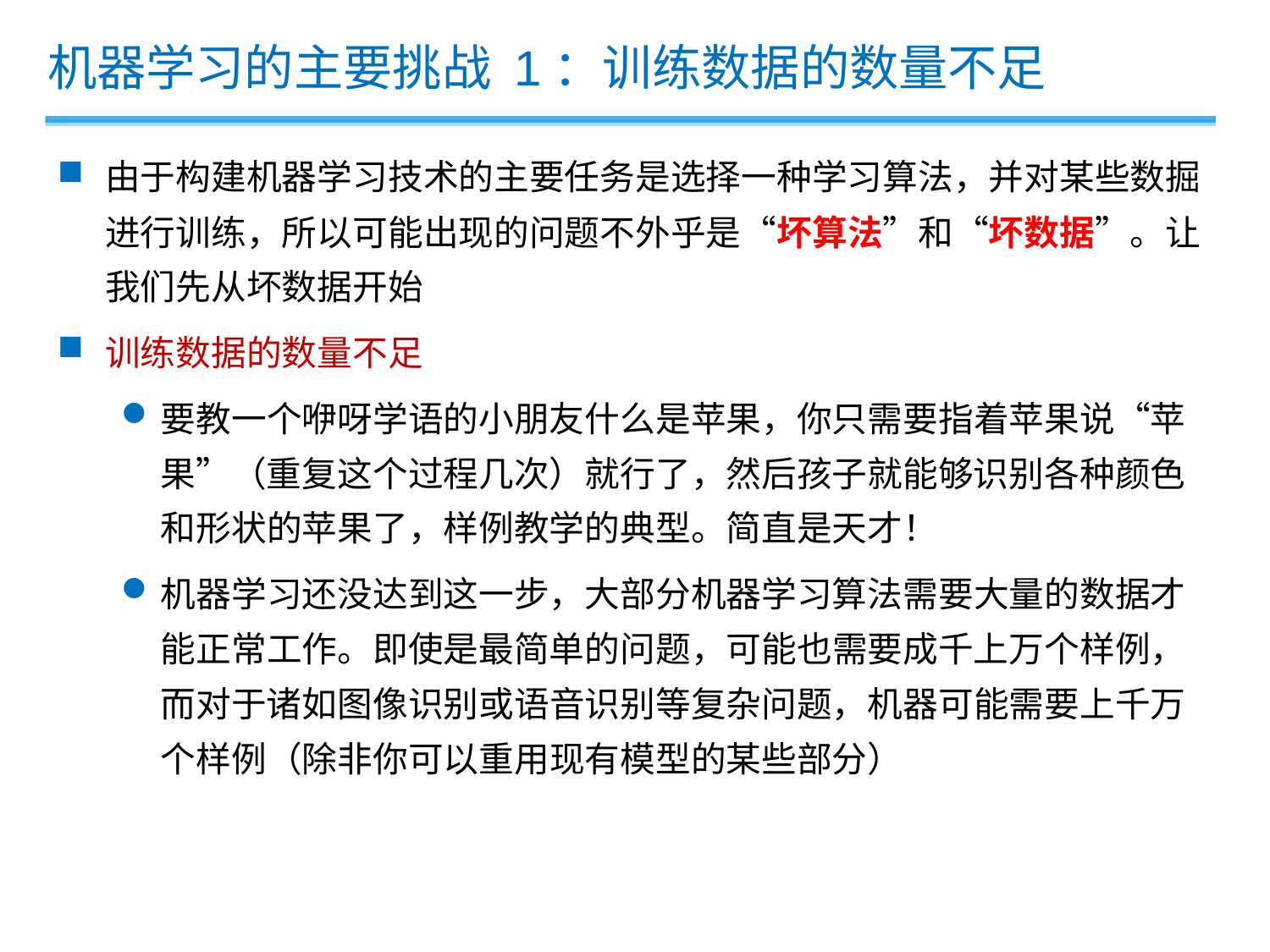

机器学习的主要挑战 1：训练数据的数量不足
由于构建机器学习技术的主要任务是选择一种学习算法，并对某些数掘进行训练，所以可能出现的问题不外乎是“坏算法”和“坏数据”。让我们先从坏数据开始
训练数据的数量不足
要教一个咿呀学语的小朋友什么是苹果，你只需要指着苹果说“苹果”（重复这个过程几次）就行了，然后孩子就能够识别各种颜色和形状的苹果了，样例教学的典型。简直是天才！
机器学习还没达到这一步，大部分机器学习算法需要大量的数据才能正常工作。即使是最简单的问题，可能也需要成千上万个样例，而对于诸如图像识别或语音识别等复杂问题，机器可能需要上千万个样例（除非你可以重用现有模型的某些部分）